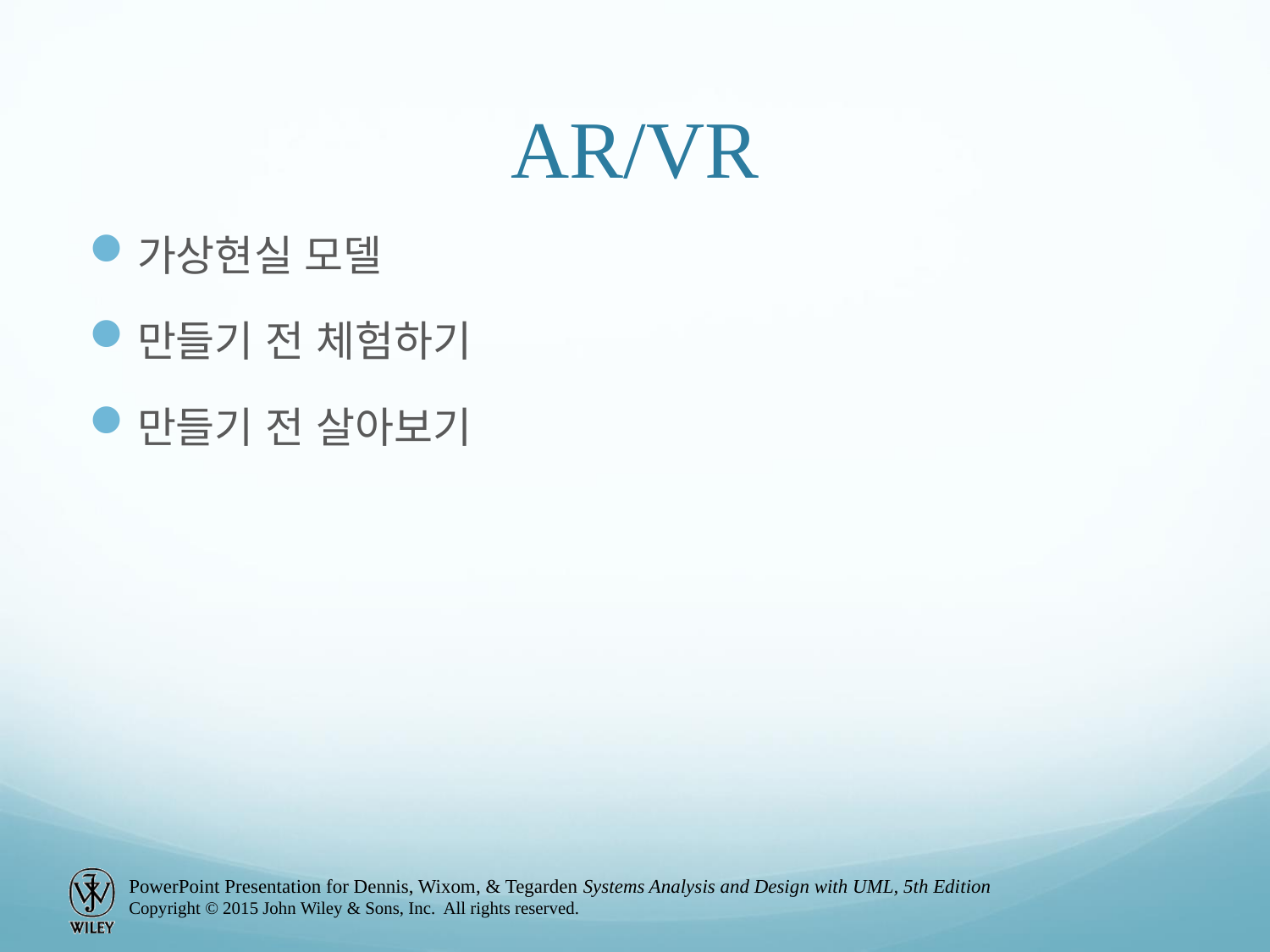

# AR/VR
가상현실 모델
만들기 전 체험하기
만들기 전 살아보기